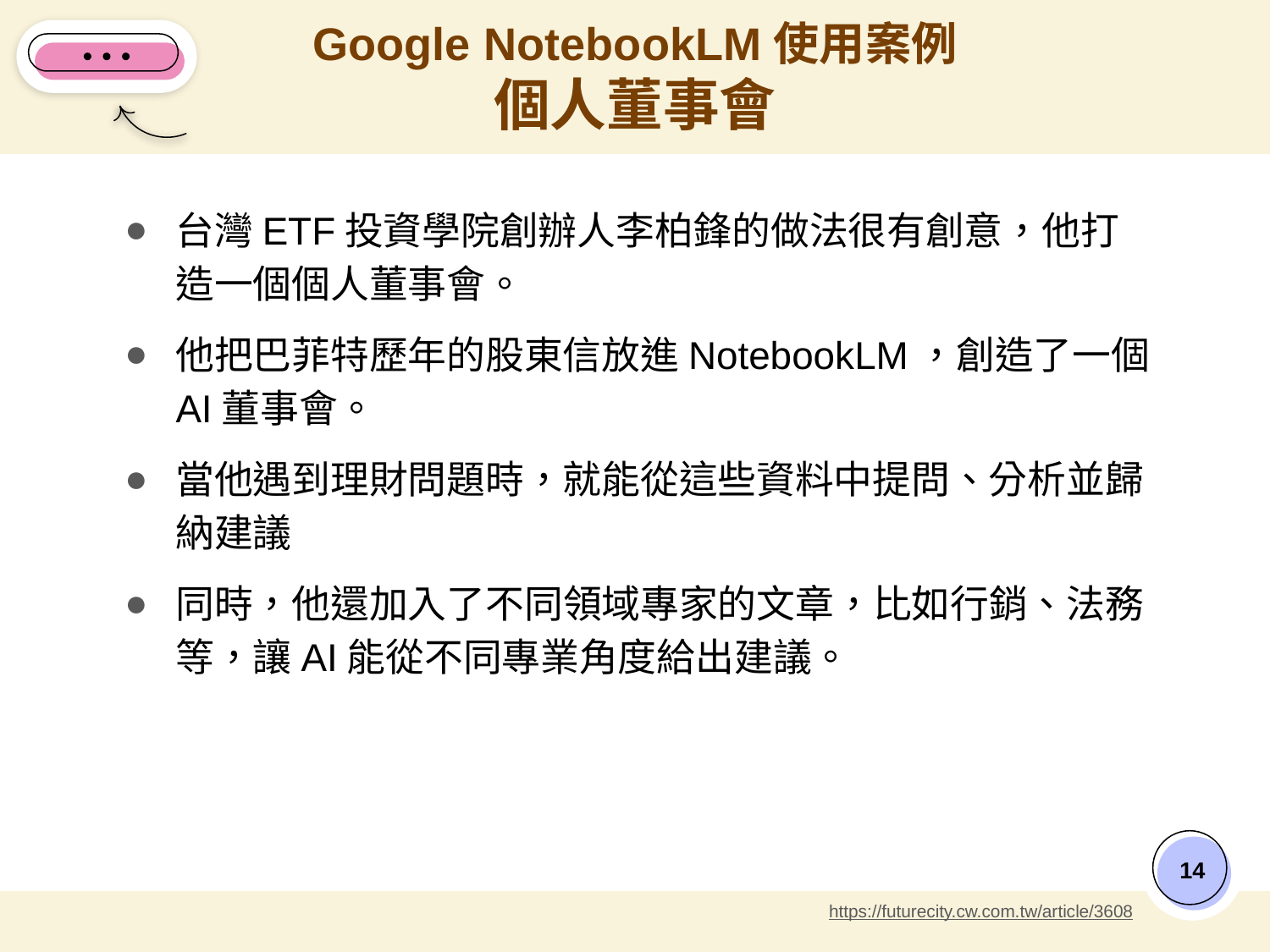

# Google NotebookLM使用案例
個人董事會
台灣ETF投資學院創辦人李柏鋒的做法很有創意，他打造一個個人董事會。
他把巴菲特歷年的股東信放進NotebookLM，創造了一個AI董事會。
當他遇到理財問題時，就能從這些資料中提問、分析並歸納建議
同時，他還加入了不同領域專家的文章，比如行銷、法務等，讓AI能從不同專業角度給出建議。
14

https://futurecity.cw.com.tw/article/3608